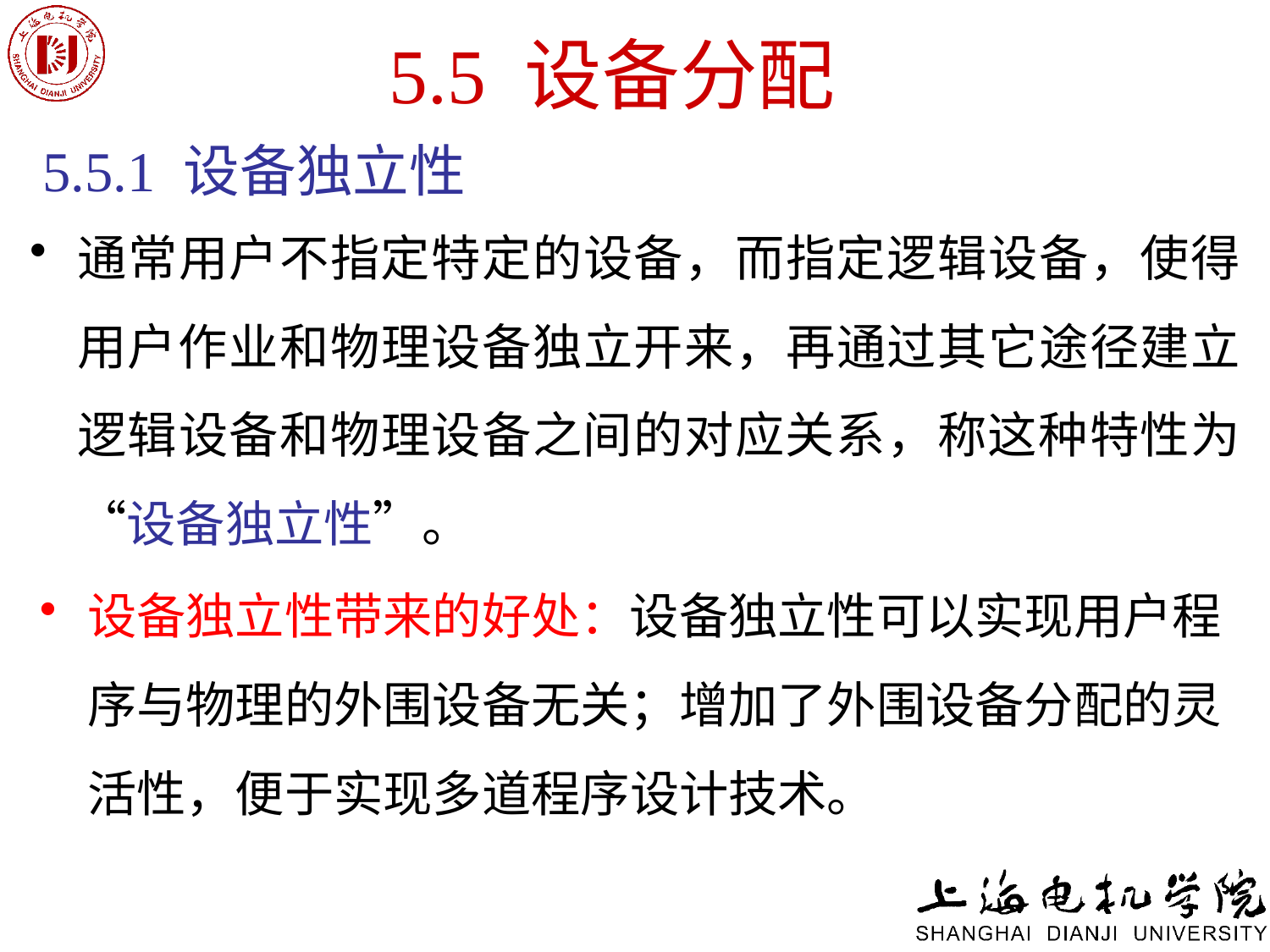

# 5.5 设备分配
5.5.1 设备独立性
通常用户不指定特定的设备，而指定逻辑设备，使得用户作业和物理设备独立开来，再通过其它途径建立逻辑设备和物理设备之间的对应关系，称这种特性为“设备独立性”。
设备独立性带来的好处：设备独立性可以实现用户程序与物理的外围设备无关；增加了外围设备分配的灵活性，便于实现多道程序设计技术。